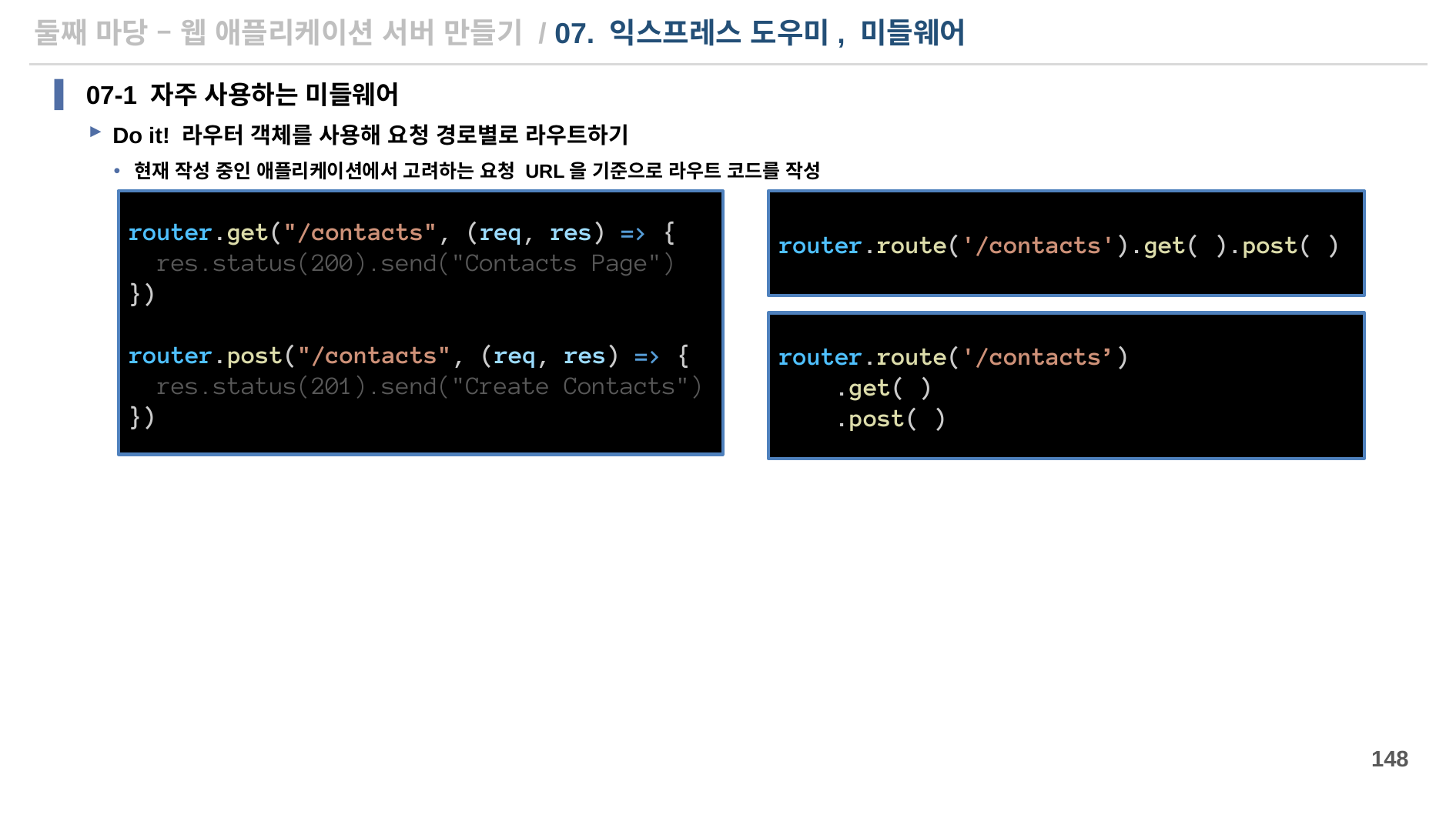

# 둘째 마당 – 웹 애플리케이션 서버 만들기 / 07. 익스프레스 도우미, 미들웨어
07-1 자주 사용하는 미들웨어
Do it! 라우터 객체를 사용해 요청 경로별로 라우트하기
현재 작성 중인 애플리케이션에서 고려하는 요청 URL을 기준으로 라우트 코드를 작성
router.get("/contacts", (req, res) => {
  res.status(200).send("Contacts Page")
})

router.post("/contacts", (req, res) => {
  res.status(201).send("Create Contacts")
})
router.route('/contacts').get( ).post( )
router.route('/contacts’)
    .get( )
    .post( )
148